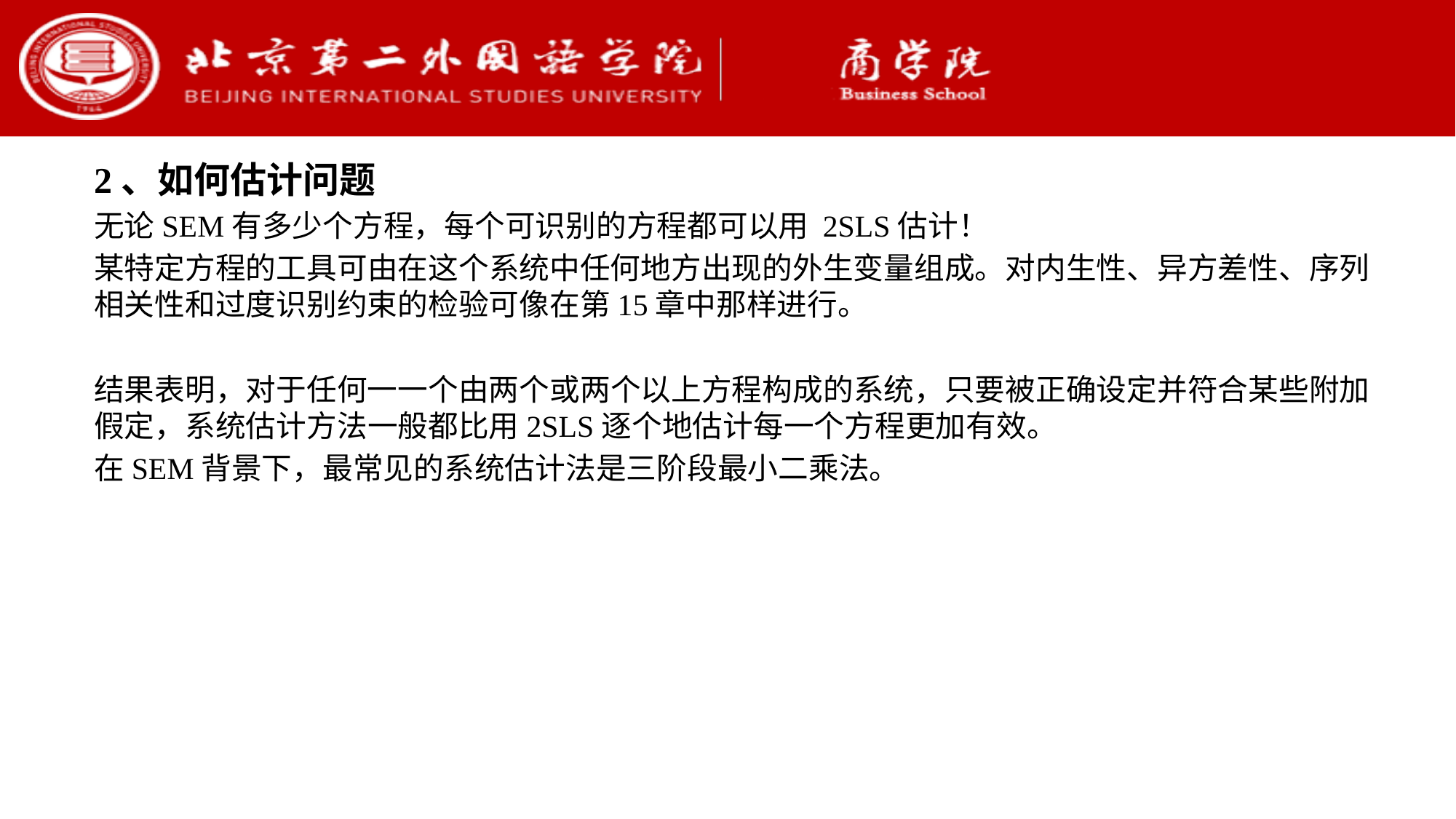

2、如何估计问题
无论SEM有多少个方程，每个可识别的方程都可以用 2SLS估计！
某特定方程的工具可由在这个系统中任何地方出现的外生变量组成。对内生性、异方差性、序列相关性和过度识别约束的检验可像在第15章中那样进行。

结果表明，对于任何一一个由两个或两个以上方程构成的系统，只要被正确设定并符合某些附加假定，系统估计方法一般都比用2SLS逐个地估计每一个方程更加有效。
在SEM背景下，最常见的系统估计法是三阶段最小二乘法。